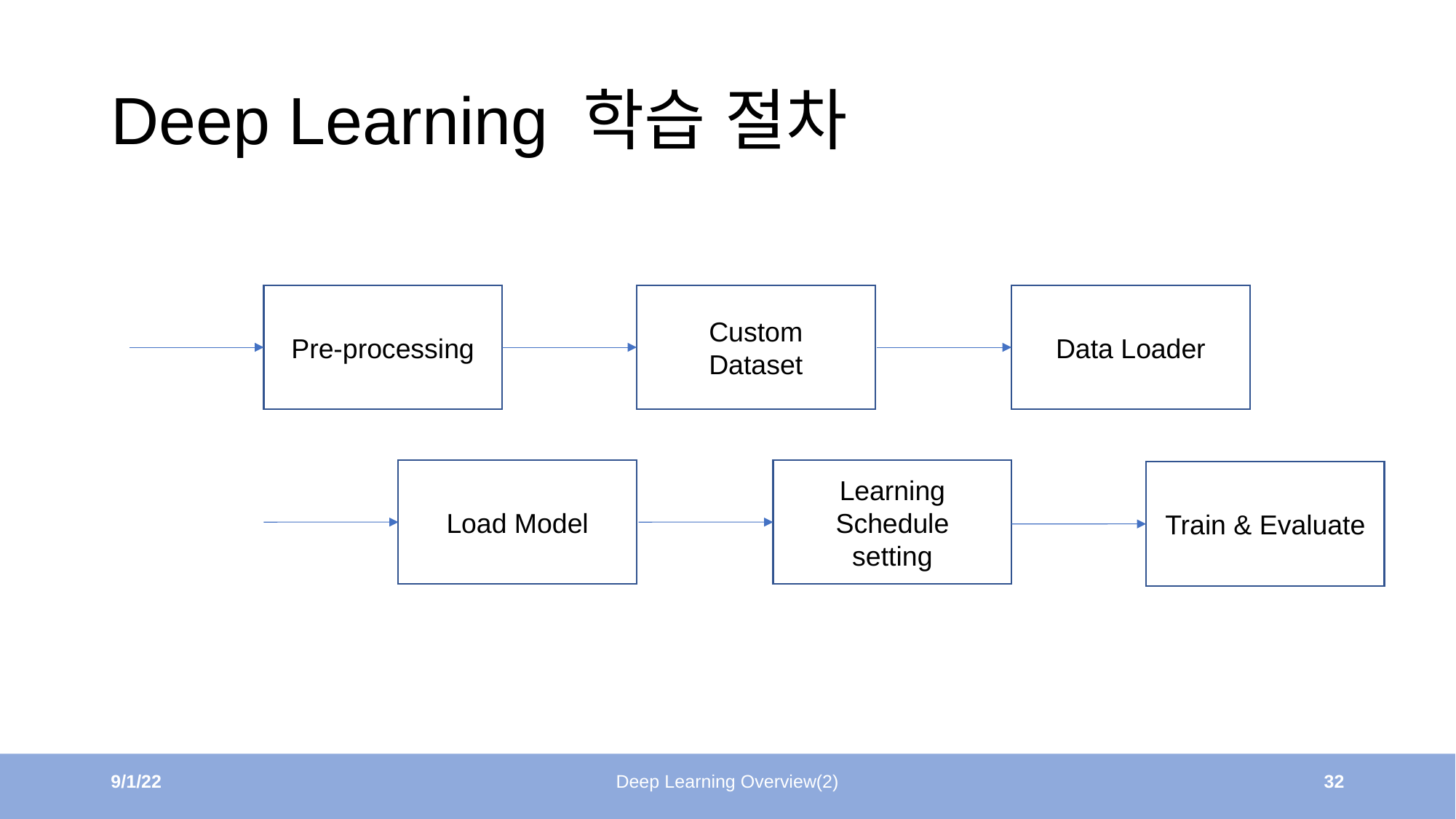

# Deep Learning 학습 절차
Data Loader
Custom
Dataset
Pre-processing
Load Model
Learning
Schedule
setting
Train & Evaluate
9/1/22
Deep Learning Overview(2)
32